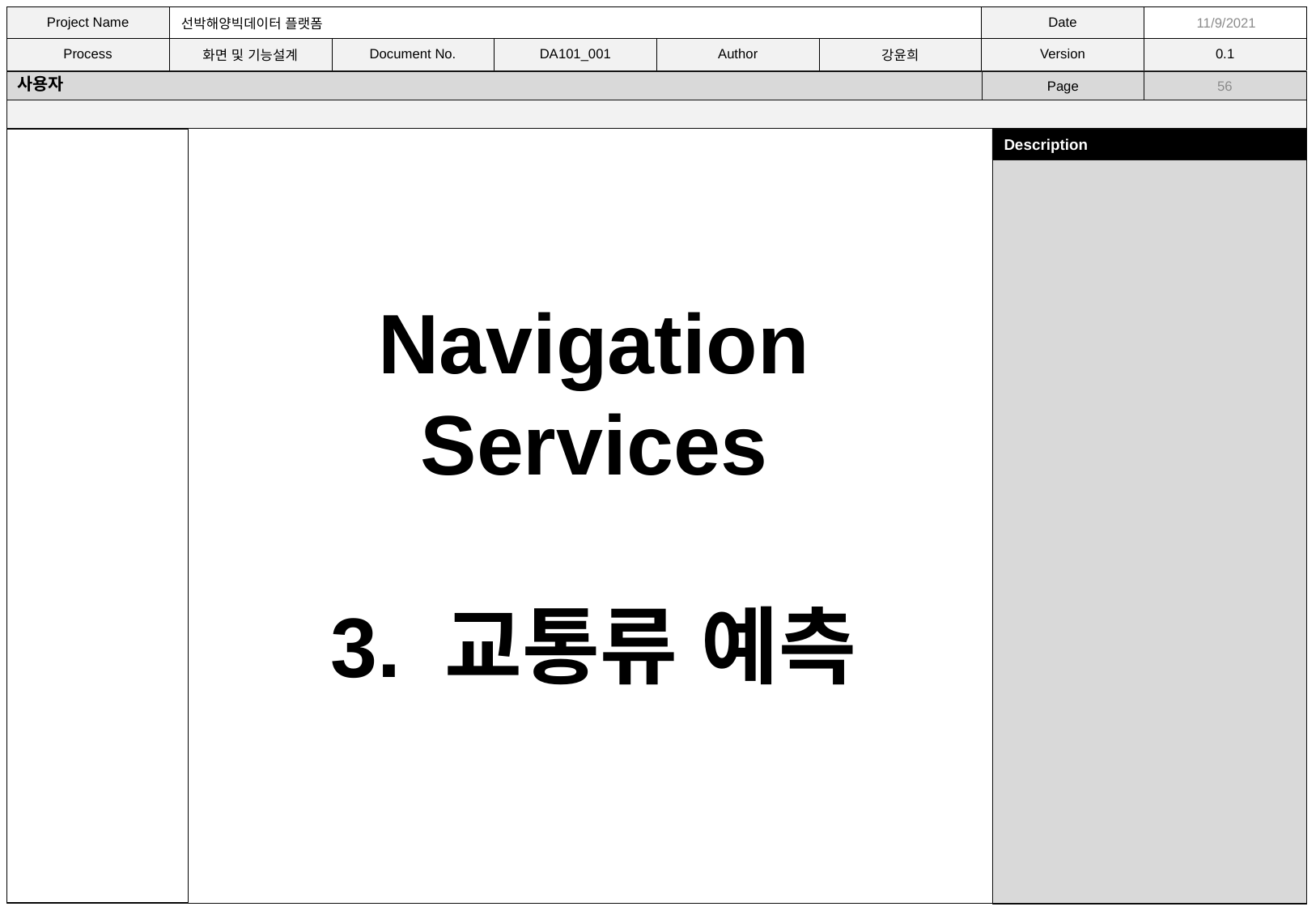

11/9/2021
사용자
56

Navigation Services

3. 교통류 예측